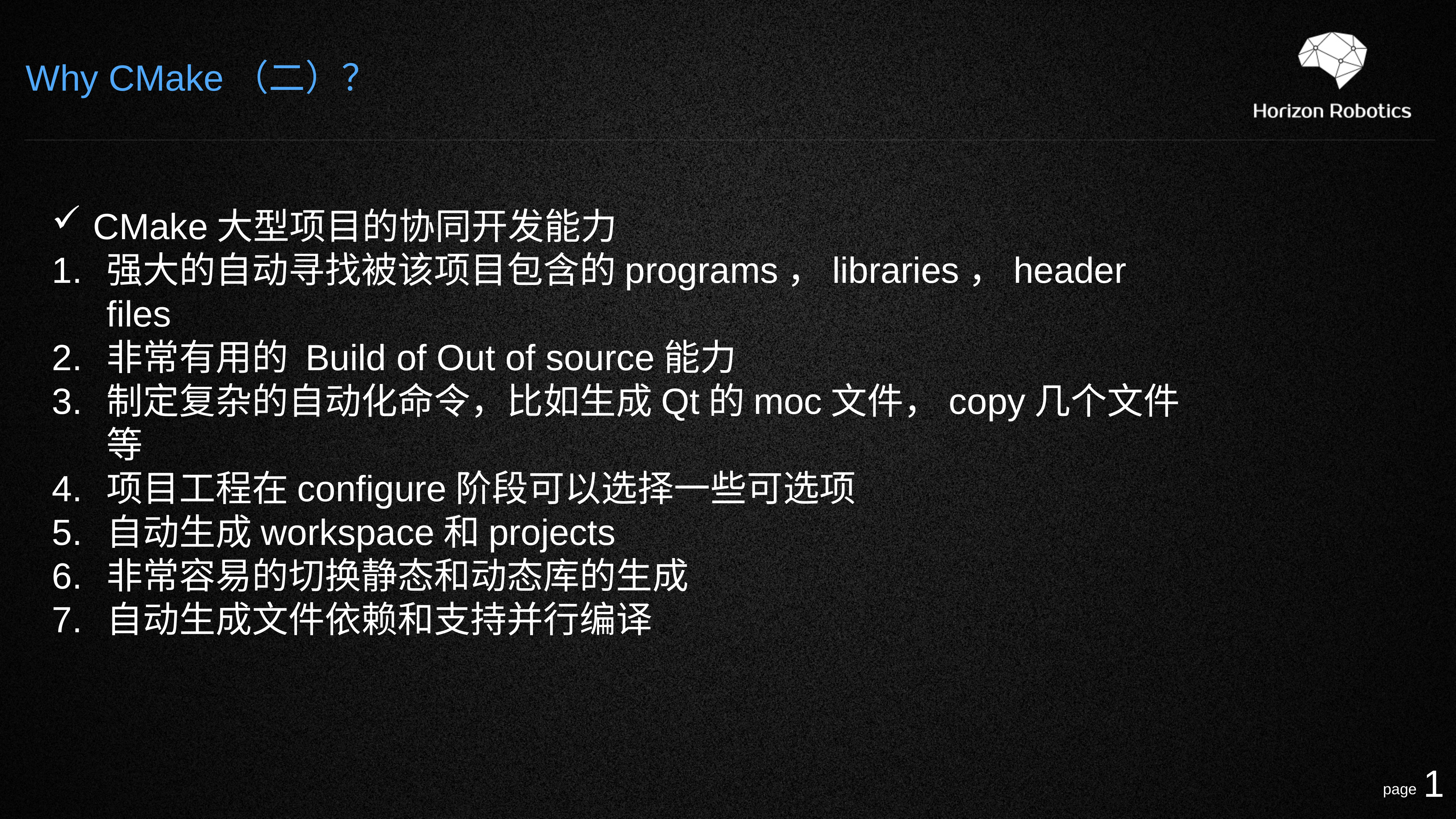

Why CMake（二）？

CMake大型项目的协同开发能力
强大的自动寻找被该项目包含的programs，libraries，header files
非常有用的 Build of Out of source能力
制定复杂的自动化命令，比如生成Qt的moc文件，copy几个文件等
项目工程在configure阶段可以选择一些可选项
自动生成workspace和projects
非常容易的切换静态和动态库的生成
自动生成文件依赖和支持并行编译

1
page